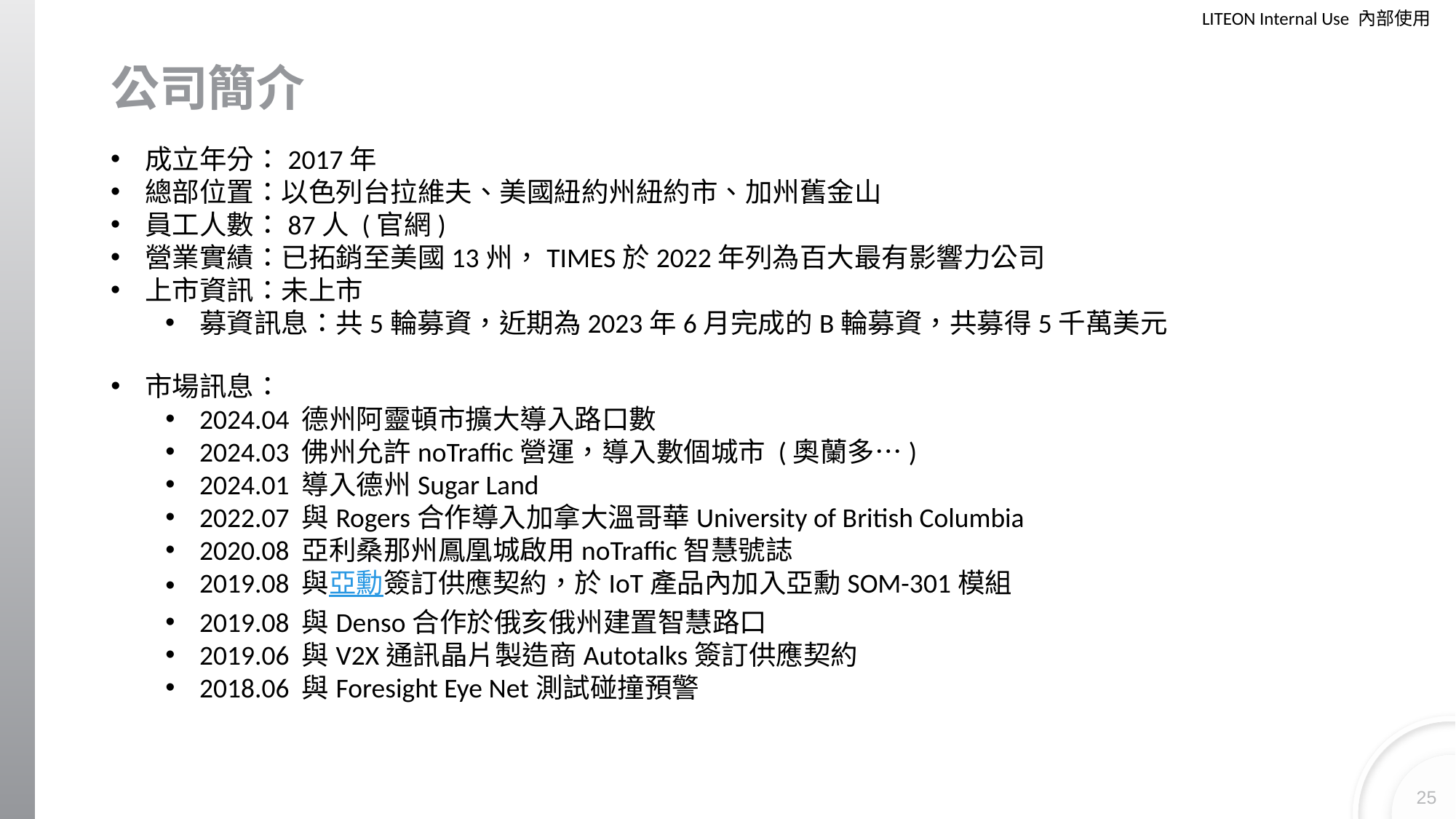

# 公司簡介
成立年分：2017年
總部位置：以色列台拉維夫、美國紐約州紐約市、加州舊金山
員工人數：87人 (官網)
營業實績：已拓銷至美國13州，TIMES於2022年列為百大最有影響力公司
上市資訊：未上市
募資訊息：共5輪募資，近期為2023年6月完成的B輪募資，共募得5千萬美元

市場訊息：
2024.04 德州阿靈頓市擴大導入路口數
2024.03 佛州允許noTraffic營運，導入數個城市 (奧蘭多…)
2024.01 導入德州Sugar Land
2022.07 與Rogers合作導入加拿大溫哥華University of British Columbia
2020.08 亞利桑那州鳳凰城啟用noTraffic智慧號誌
2019.08 與亞勳簽訂供應契約，於IoT產品內加入亞勳SOM-301模組
2019.08 與Denso合作於俄亥俄州建置智慧路口
2019.06 與V2X通訊晶片製造商Autotalks簽訂供應契約
2018.06 與Foresight Eye Net測試碰撞預警
25